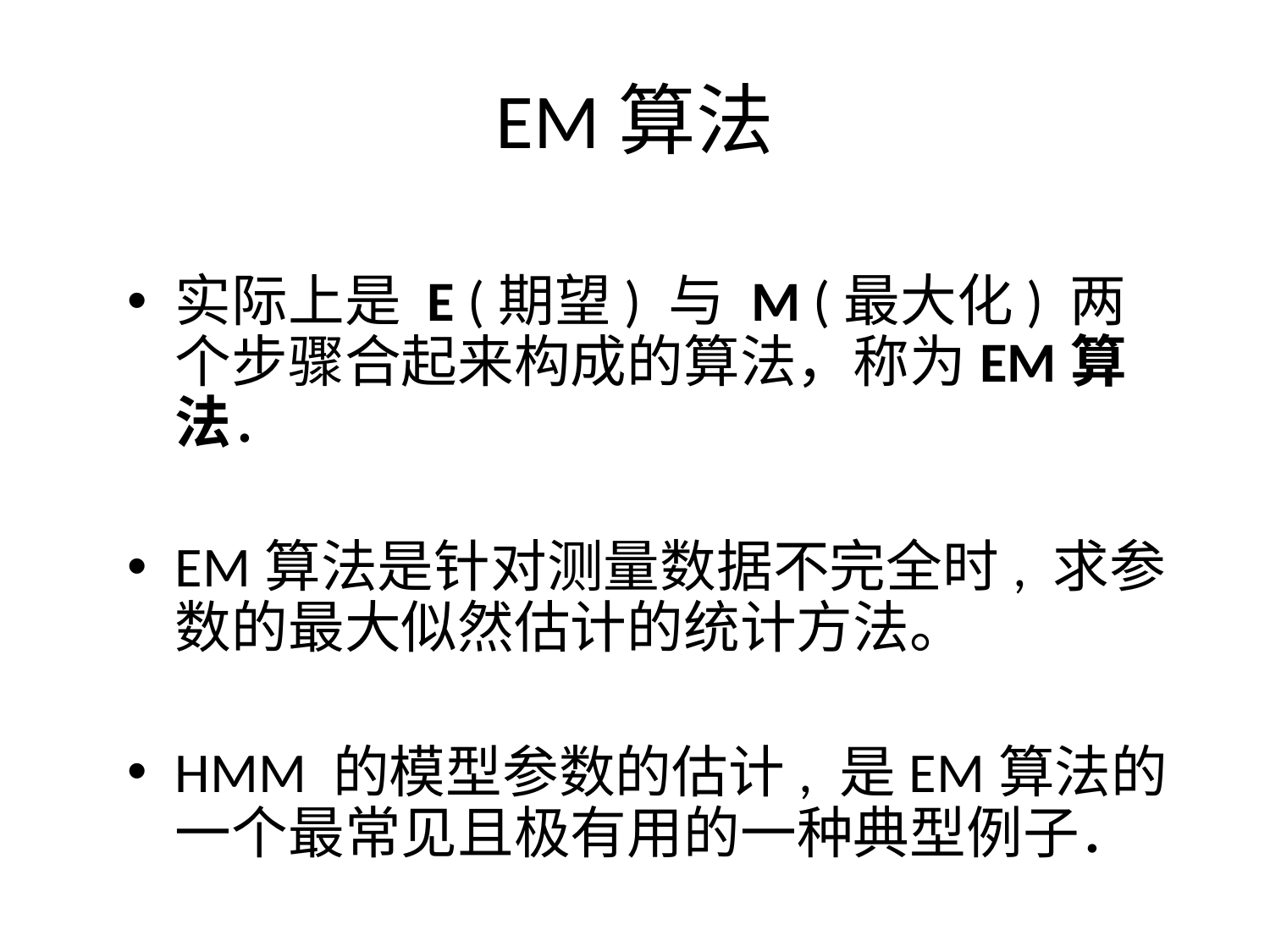

# EM算法
实际上是 E (期望) 与 M (最大化) 两个步骤合起来构成的算法，称为EM算法．

EM算法是针对测量数据不完全时, 求参数的最大似然估计的统计方法。

HMM 的模型参数的估计, 是EM算法的一个最常见且极有用的一种典型例子．